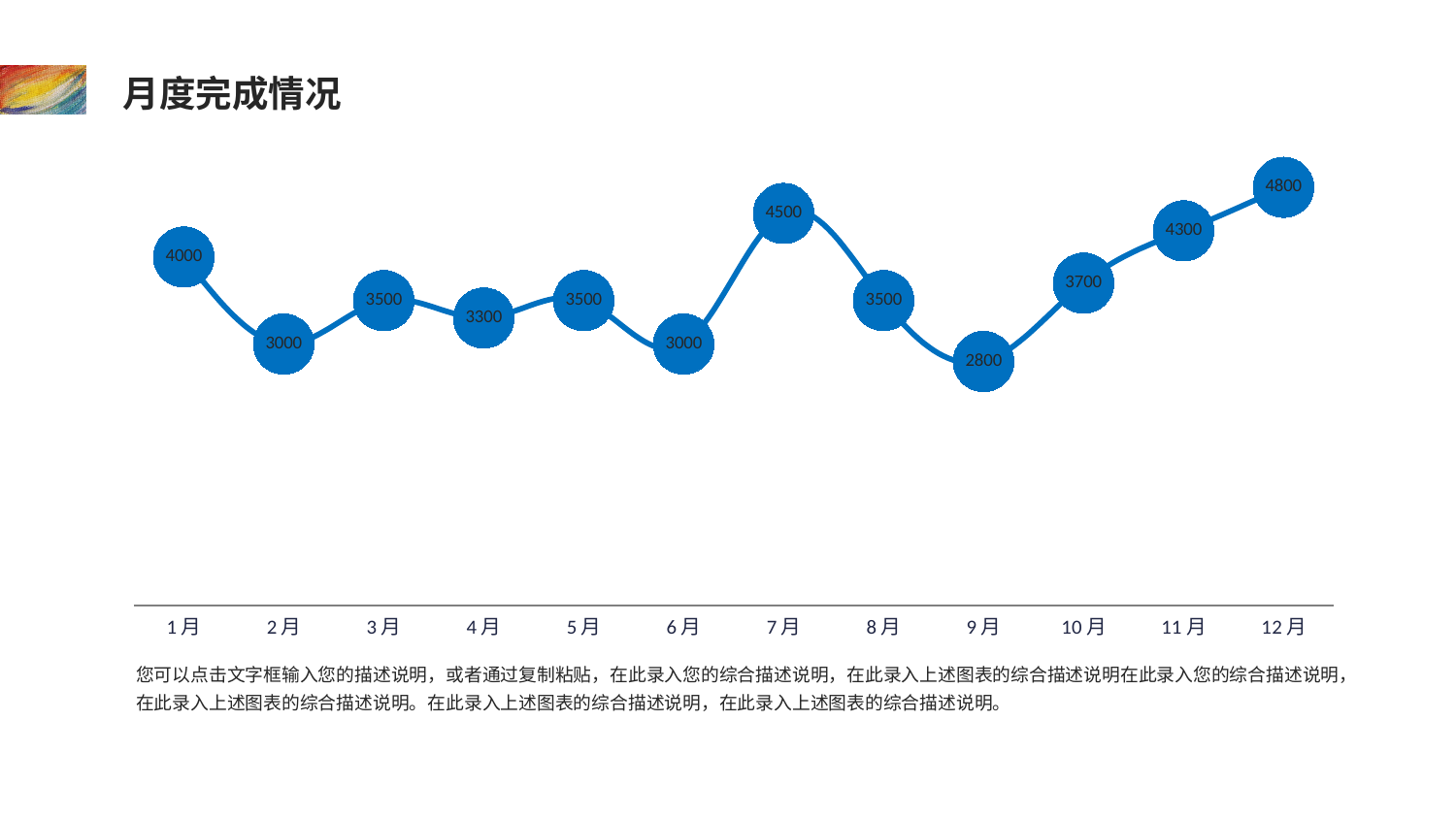

月度完成情况

### Chart

| Category | 产品销售业绩 |
|---|---|
| 1月 | 4000.0 |
| 2月 | 3000.0 |
| 3月 | 3500.0 |
| 4月 | 3300.0 |
| 5月 | 3500.0 |
| 6月 | 3000.0 |
| 7月 | 4500.0 |
| 8月 | 3500.0 |
| 9月 | 2800.0 |
| 10月 | 3700.0 |
| 11月 | 4300.0 |
| 12月 | 4800.0 |
您可以点击文字框输入您的描述说明，或者通过复制粘贴，在此录入您的综合描述说明，在此录入上述图表的综合描述说明在此录入您的综合描述说明，在此录入上述图表的综合描述说明。在此录入上述图表的综合描述说明，在此录入上述图表的综合描述说明。